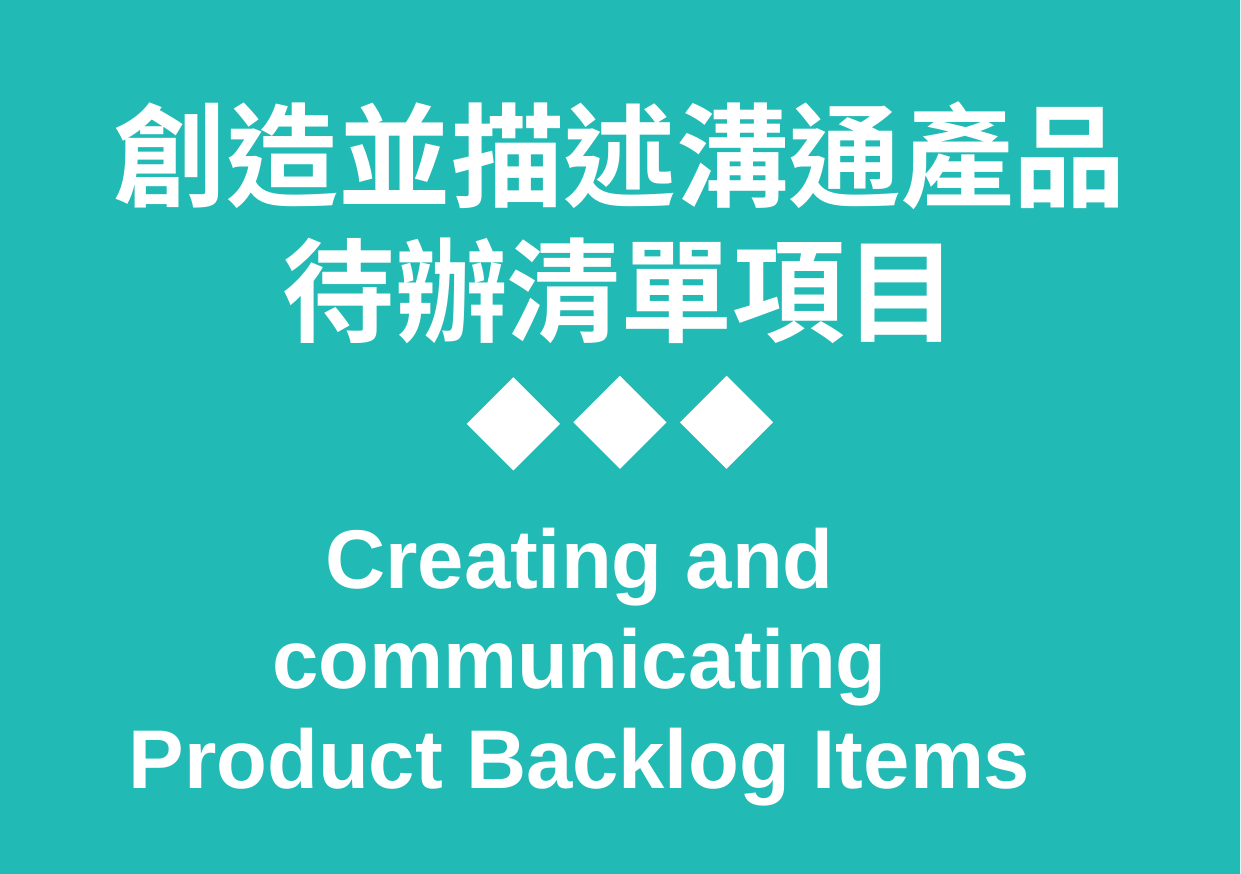

創造並描述溝通產品待辦清單項目

Creating and communicating Product Backlog Items